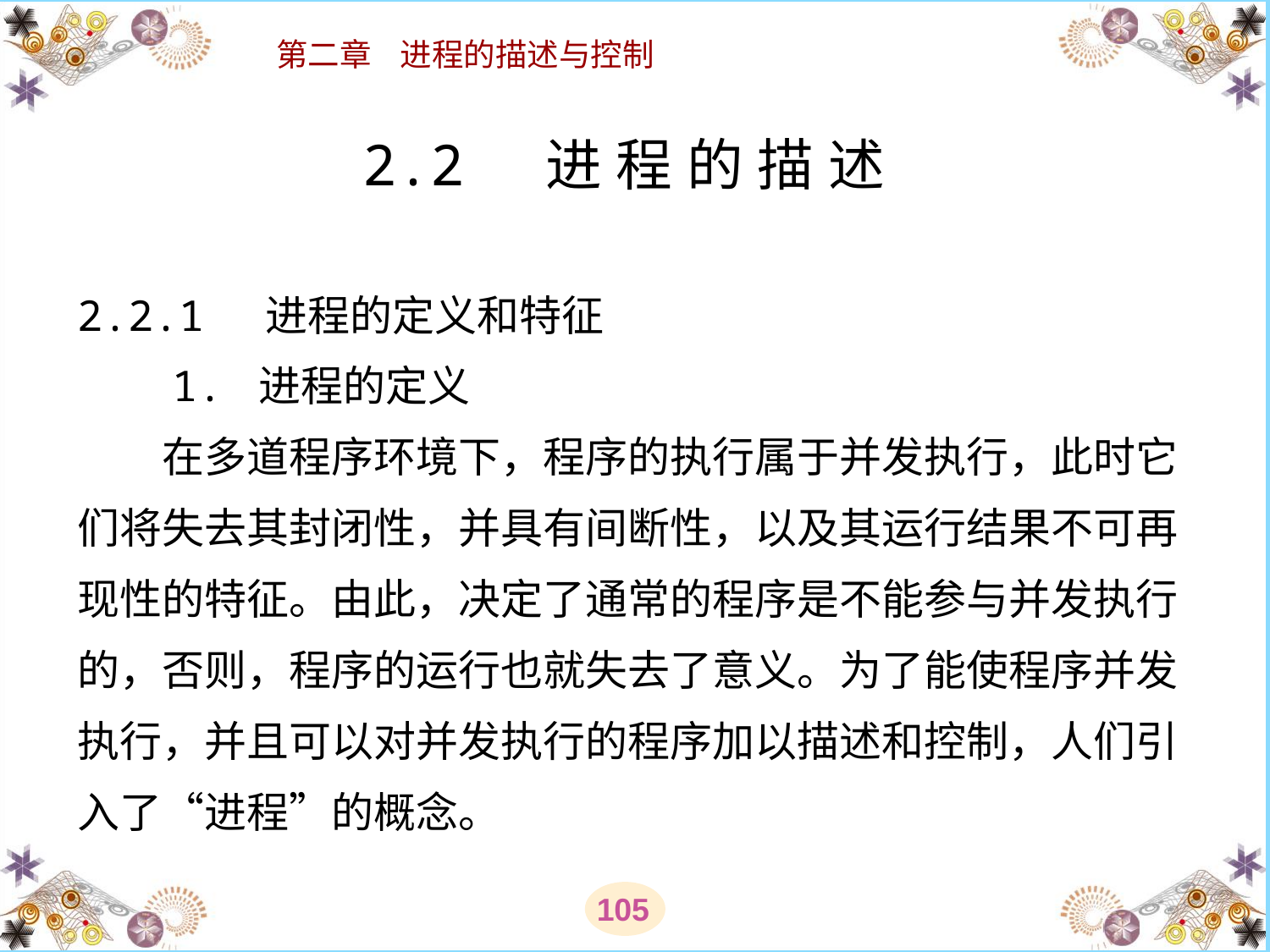

# 2.2  进 程 的 描 述  2.2.1  进程的定义和特征 　　1. 进程的定义 　　在多道程序环境下，程序的执行属于并发执行，此时它们将失去其封闭性，并具有间断性，以及其运行结果不可再现性的特征。由此，决定了通常的程序是不能参与并发执行的，否则，程序的运行也就失去了意义。为了能使程序并发执行，并且可以对并发执行的程序加以描述和控制，人们引入了“进程”的概念。